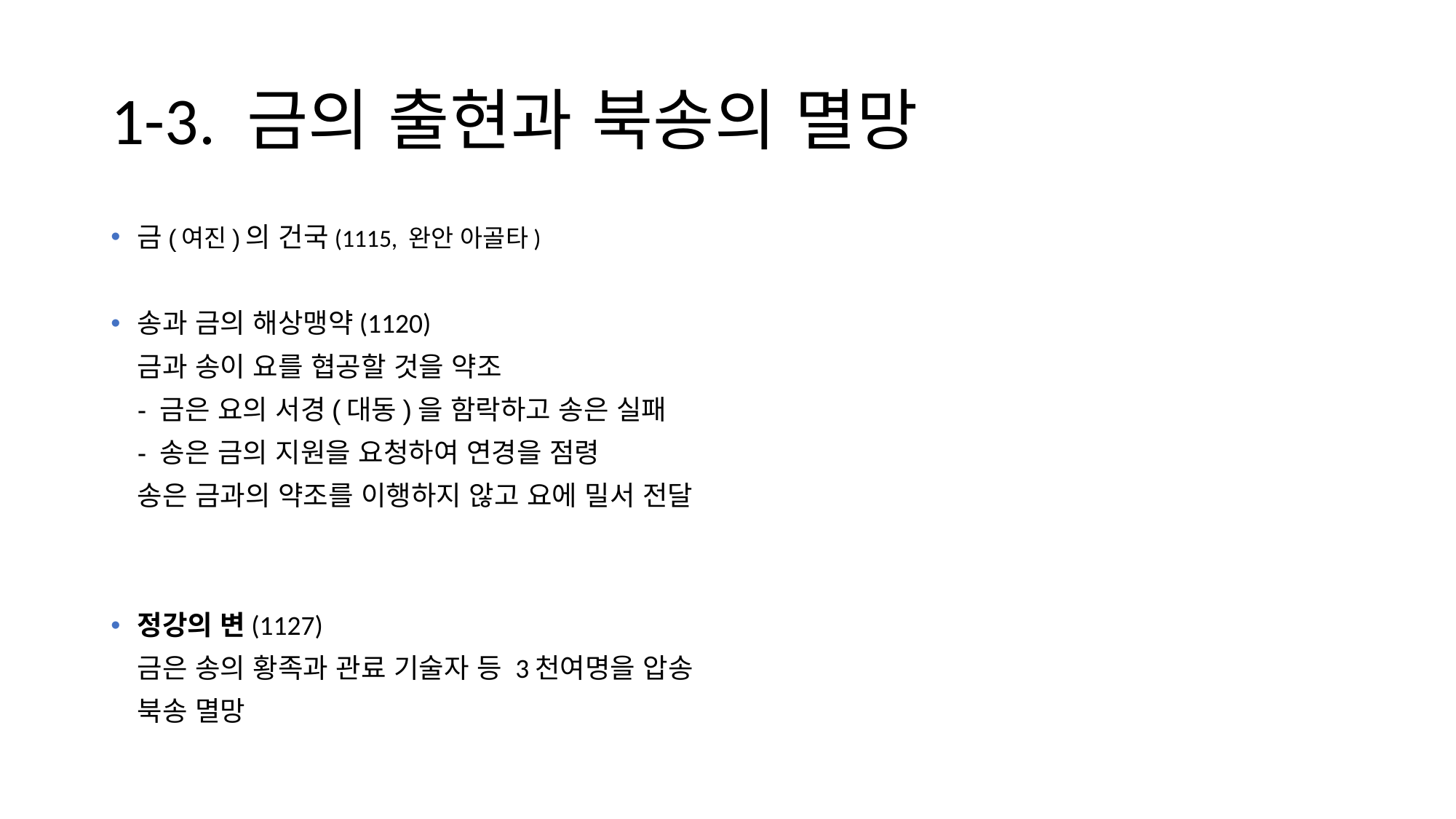

# 1-3. 금의 출현과 북송의 멸망
금(여진)의 건국(1115, 완안 아골타)

송과 금의 해상맹약(1120)
			금과 송이 요를 협공할 것을 약조
				- 금은 요의 서경(대동)을 함락하고 송은 실패
				- 송은 금의 지원을 요청하여 연경을 점령
			송은 금과의 약조를 이행하지 않고 요에 밀서 전달

정강의 변(1127)
		금은 송의 황족과 관료 기술자 등 3천여명을 압송
		북송 멸망